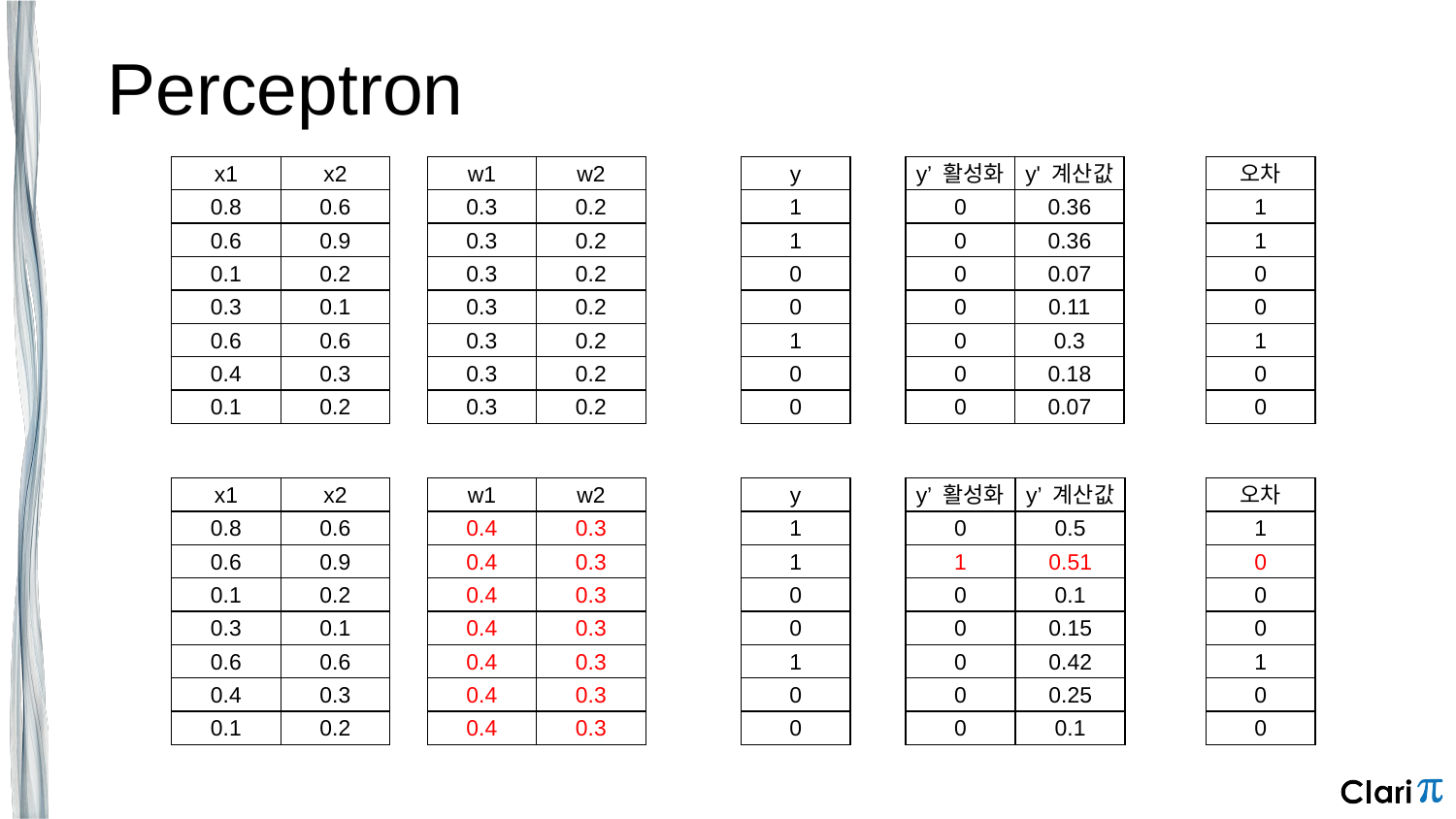

Perceptron
| x1 | x2 |
| --- | --- |
| 0.8 | 0.6 |
| 0.6 | 0.9 |
| 0.1 | 0.2 |
| 0.3 | 0.1 |
| 0.6 | 0.6 |
| 0.4 | 0.3 |
| 0.1 | 0.2 |
| w1 | w2 |
| --- | --- |
| 0.3 | 0.2 |
| 0.3 | 0.2 |
| 0.3 | 0.2 |
| 0.3 | 0.2 |
| 0.3 | 0.2 |
| 0.3 | 0.2 |
| 0.3 | 0.2 |
| y |
| --- |
| 1 |
| 1 |
| 0 |
| 0 |
| 1 |
| 0 |
| 0 |
| y’ 활성화 |
| --- |
| 0 |
| 0 |
| 0 |
| 0 |
| 0 |
| 0 |
| 0 |
| y' 계산값 |
| --- |
| 0.36 |
| 0.36 |
| 0.07 |
| 0.11 |
| 0.3 |
| 0.18 |
| 0.07 |
| 오차 |
| --- |
| 1 |
| 1 |
| 0 |
| 0 |
| 1 |
| 0 |
| 0 |
| x1 | x2 |
| --- | --- |
| 0.8 | 0.6 |
| 0.6 | 0.9 |
| 0.1 | 0.2 |
| 0.3 | 0.1 |
| 0.6 | 0.6 |
| 0.4 | 0.3 |
| 0.1 | 0.2 |
| w1 | w2 |
| --- | --- |
| 0.4 | 0.3 |
| 0.4 | 0.3 |
| 0.4 | 0.3 |
| 0.4 | 0.3 |
| 0.4 | 0.3 |
| 0.4 | 0.3 |
| 0.4 | 0.3 |
| y |
| --- |
| 1 |
| 1 |
| 0 |
| 0 |
| 1 |
| 0 |
| 0 |
| y’ 활성화 |
| --- |
| 0 |
| 1 |
| 0 |
| 0 |
| 0 |
| 0 |
| 0 |
| y’ 계산값 |
| --- |
| 0.5 |
| 0.51 |
| 0.1 |
| 0.15 |
| 0.42 |
| 0.25 |
| 0.1 |
| 오차 |
| --- |
| 1 |
| 0 |
| 0 |
| 0 |
| 1 |
| 0 |
| 0 |